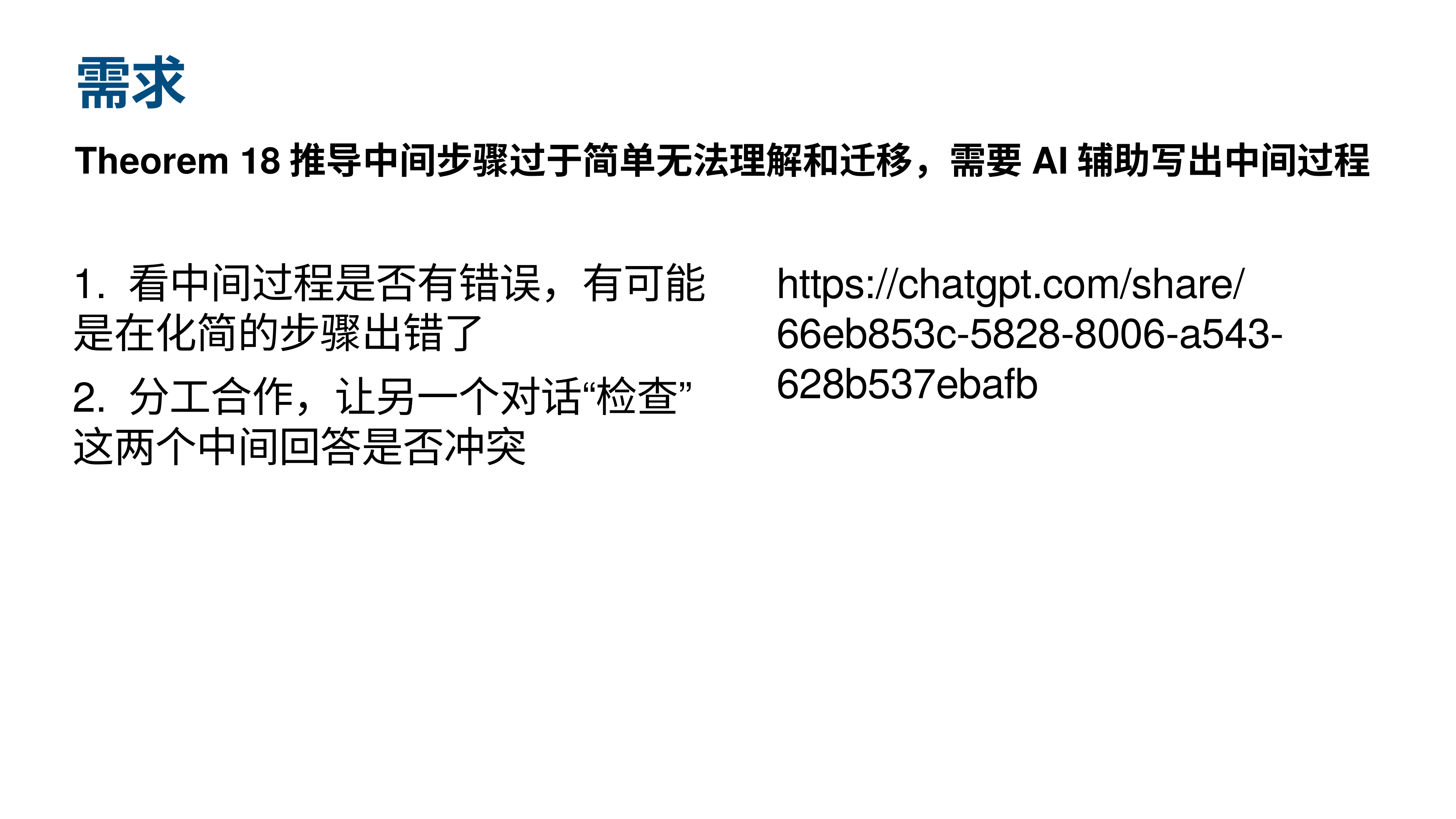

# 需求
Theorem 18推导中间步骤过于简单无法理解和迁移，需要AI辅助写出中间过程
1. 看中间过程是否有错误，有可能是在化简的步骤出错了
2. 分工合作，让另一个对话“检查”这两个中间回答是否冲突
https://chatgpt.com/share/66eb853c-5828-8006-a543-628b537ebafb